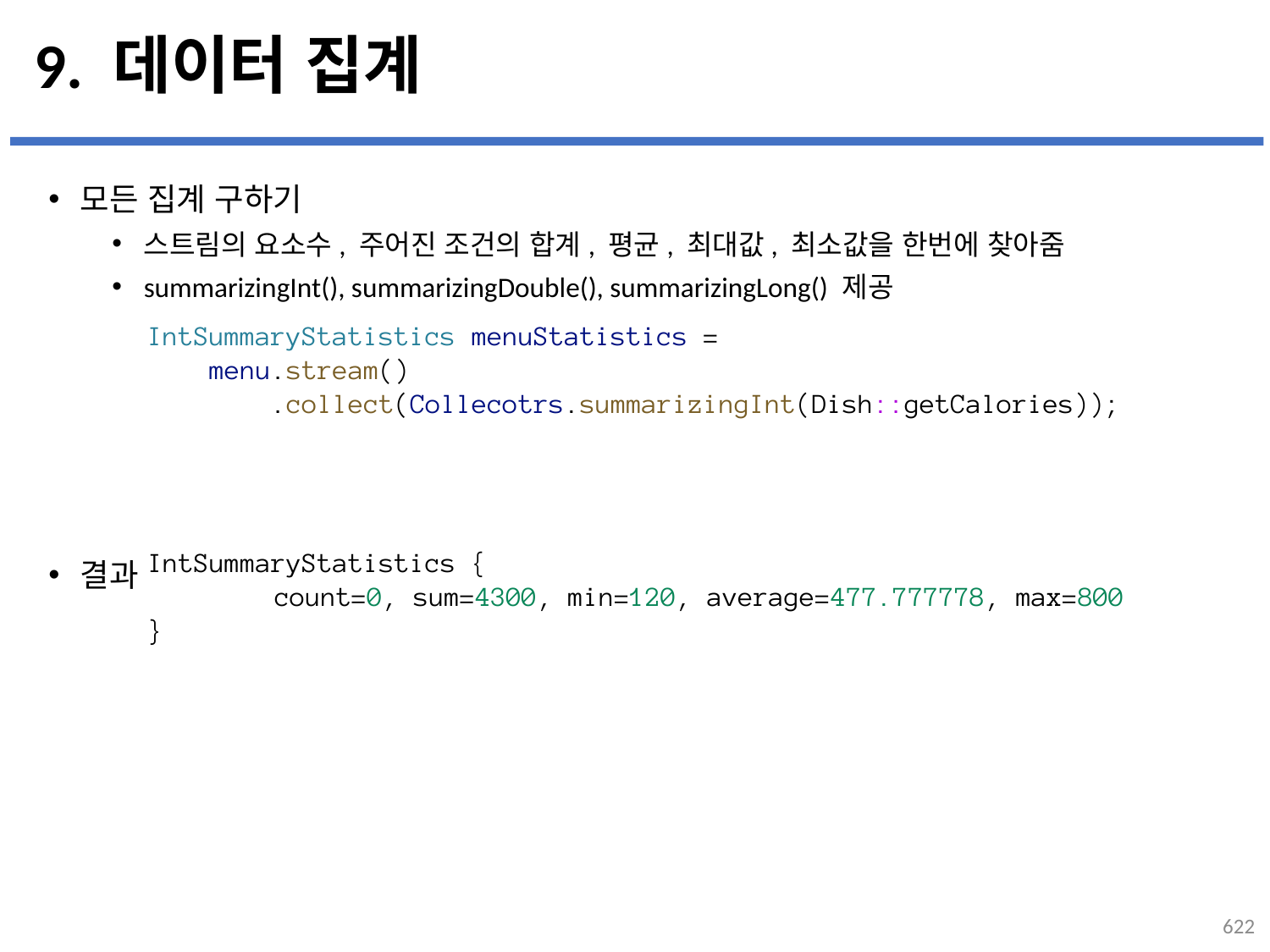

# 9. 데이터 집계
모든 집계 구하기
스트림의 요소수, 주어진 조건의 합계, 평균, 최대값, 최소값을 한번에 찾아줌
summarizingInt(), summarizingDouble(), summarizingLong() 제공

결과
IntSummaryStatistics menuStatistics =
    menu.stream()
        .collect(Collecotrs.summarizingInt(Dish::getCalories));
IntSummaryStatistics {
	count=0, sum=4300, min=120, average=477.777778, max=800
}
622